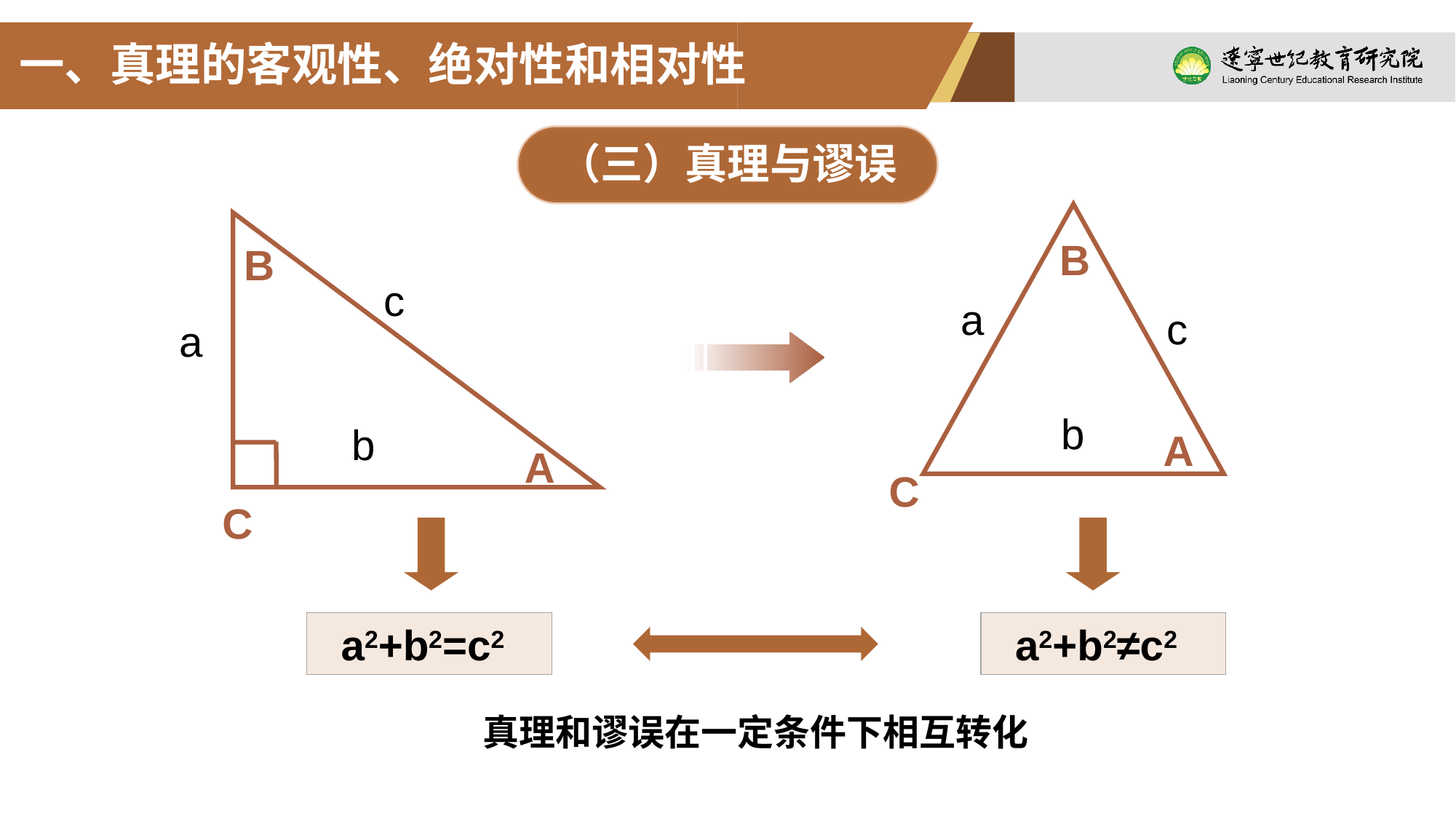

一、真理的客观性、绝对性和相对性
（三）真理与谬误

B
a
c
b
A
C

B
c
a
b
A

C

  a2+b2=c2
  a2+b2≠c2

真理和谬误在一定条件下相互转化